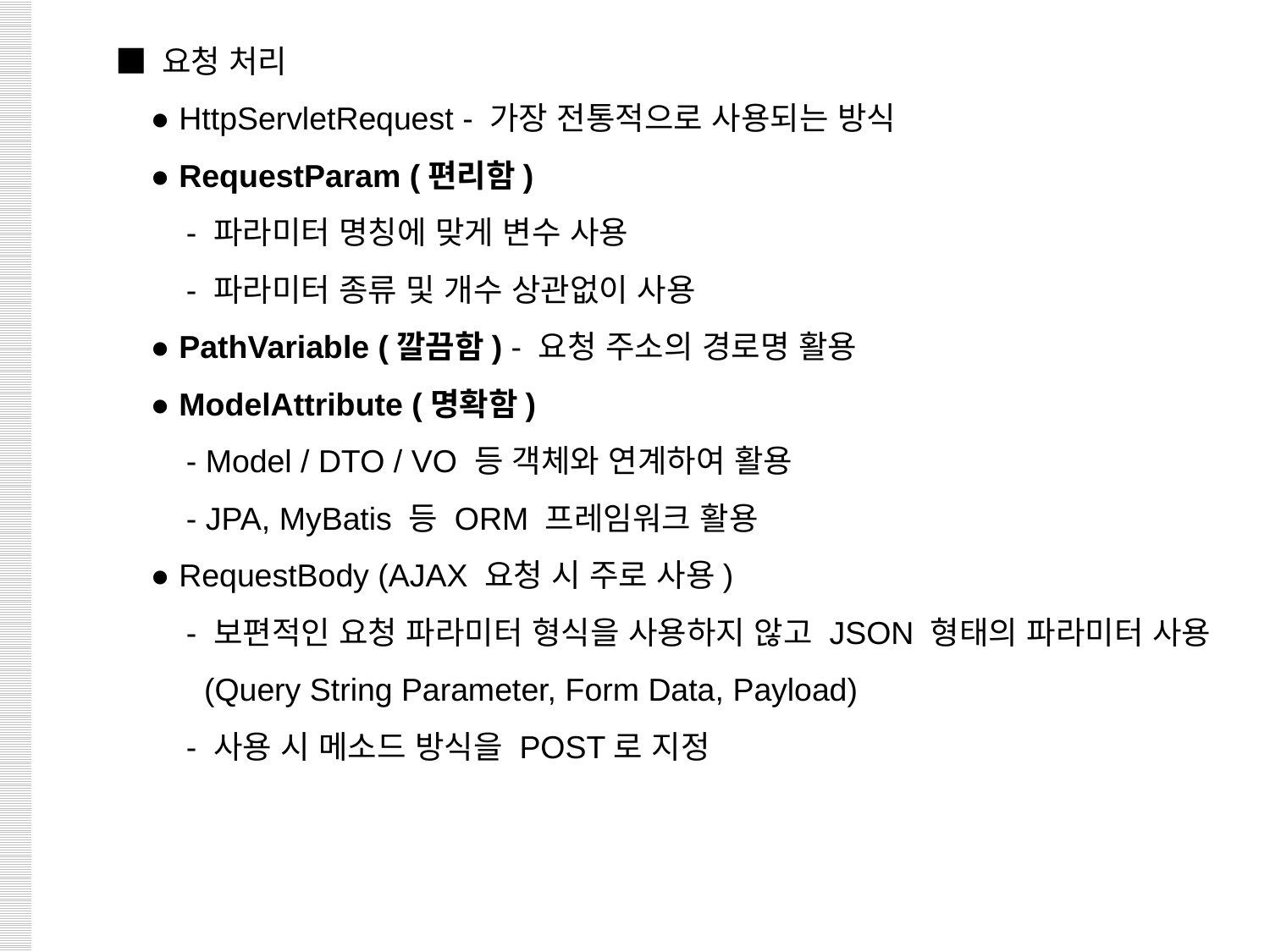

■ 요청 처리
    ● HttpServletRequest - 가장 전통적으로 사용되는 방식
    ● RequestParam (편리함)
        - 파라미터 명칭에 맞게 변수 사용
        - 파라미터 종류 및 개수 상관없이 사용
    ● PathVariable (깔끔함) - 요청 주소의 경로명 활용
    ● ModelAttribute (명확함)
        - Model / DTO / VO 등 객체와 연계하여 활용
        - JPA, MyBatis 등 ORM 프레임워크 활용
    ● RequestBody (AJAX 요청 시 주로 사용)
        - 보편적인 요청 파라미터 형식을 사용하지 않고 JSON 형태의 파라미터 사용
          (Query String Parameter, Form Data, Payload)
        - 사용 시 메소드 방식을 POST로 지정